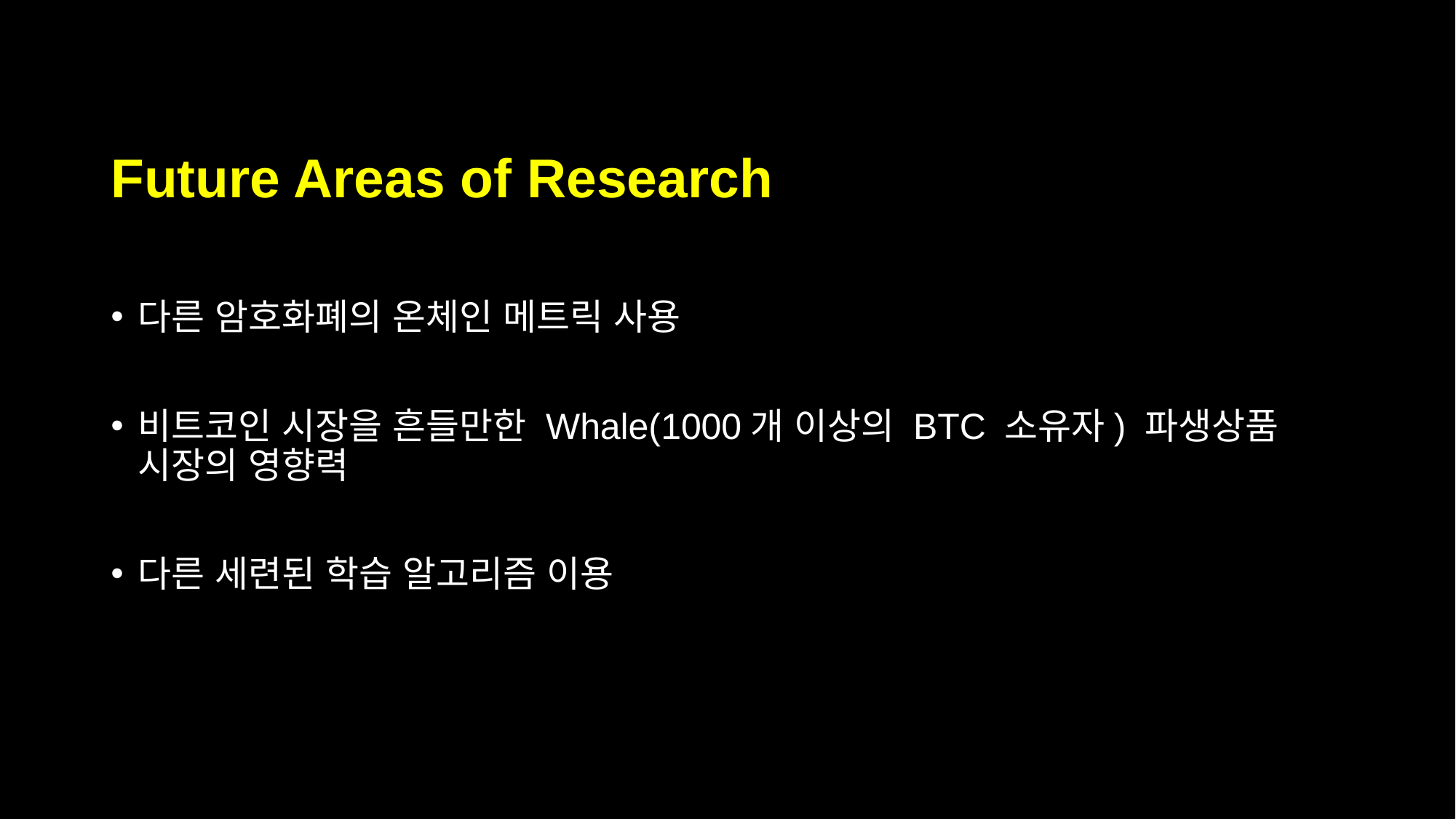

# Future Areas of Research
다른 암호화폐의 온체인 메트릭 사용

비트코인 시장을 흔들만한 Whale(1000개 이상의 BTC 소유자) 파생상품 시장의 영향력

다른 세련된 학습 알고리즘 이용